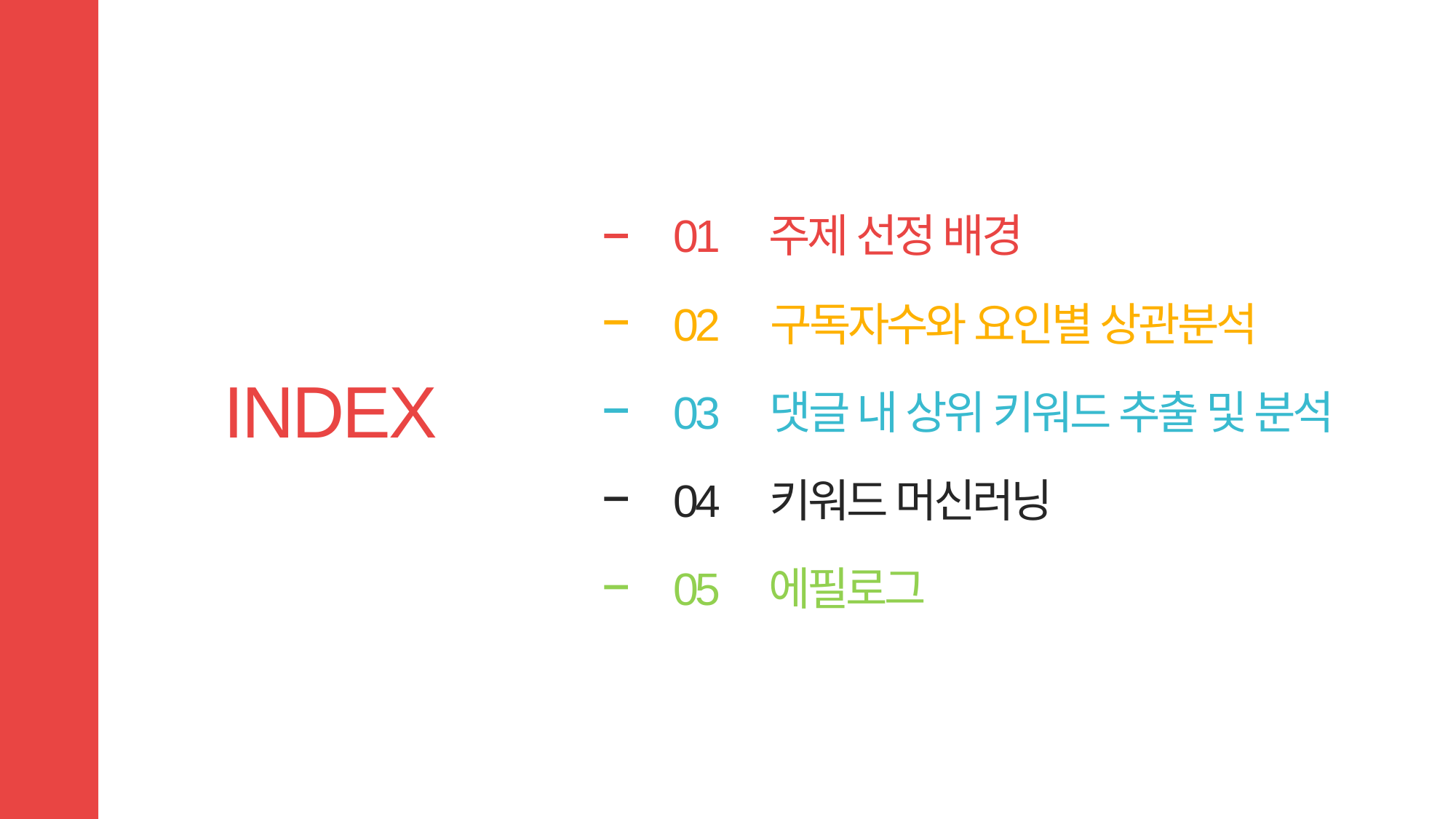

주제 선정 배경
01
주제 선정 배경

02
구독자수와 요인별 상관분석

INDEX
03
댓글 내 상위 키워드 추출 및 분석

04
키워드 머신러닝

05
에필로그